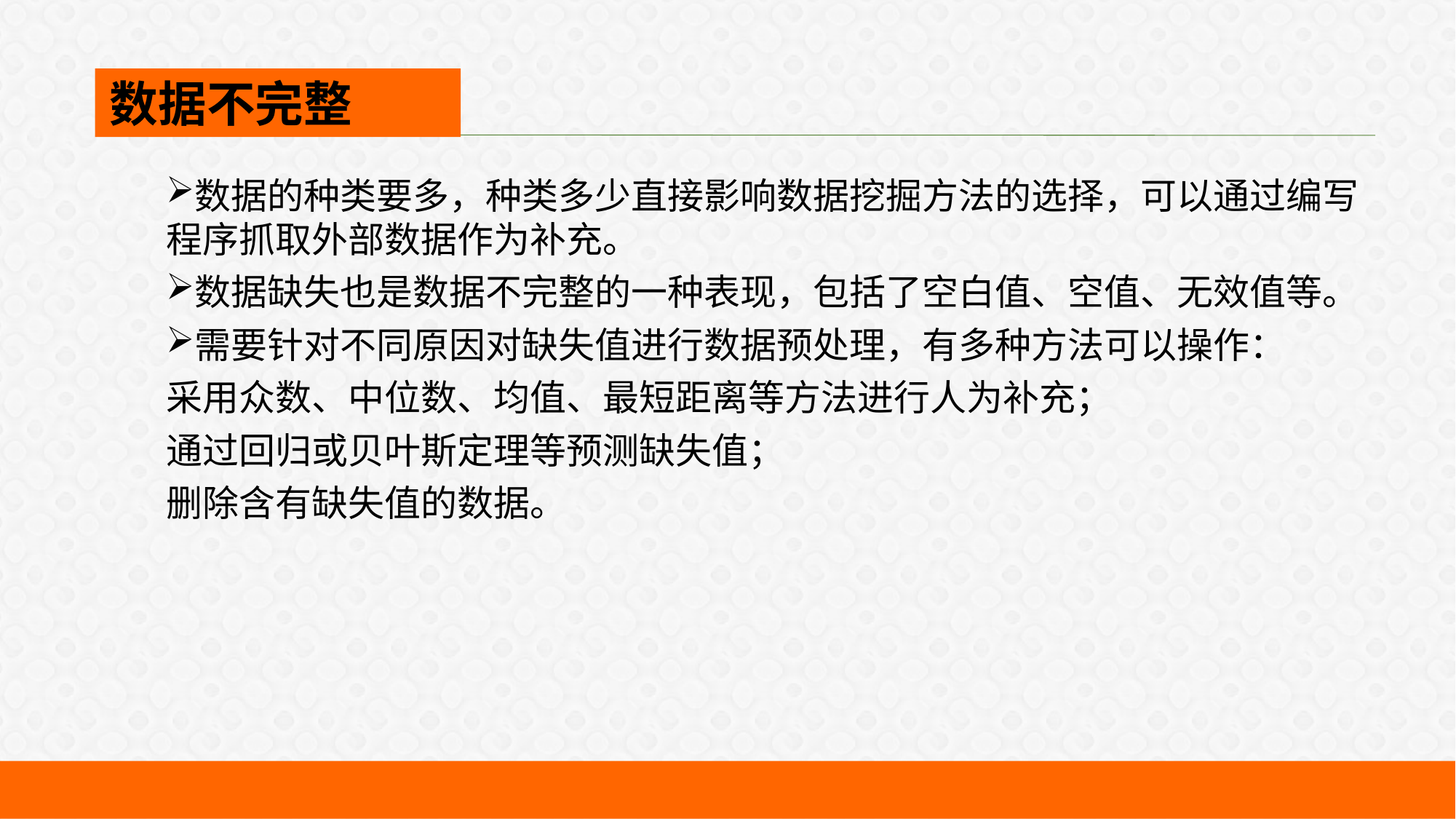

议程
数据不完整

数据的种类要多，种类多少直接影响数据挖掘方法的选择，可以通过编写程序抓取外部数据作为补充。
数据缺失也是数据不完整的一种表现，包括了空白值、空值、无效值等。
需要针对不同原因对缺失值进行数据预处理，有多种方法可以操作：
采用众数、中位数、均值、最短距离等方法进行人为补充；
通过回归或贝叶斯定理等预测缺失值；
删除含有缺失值的数据。